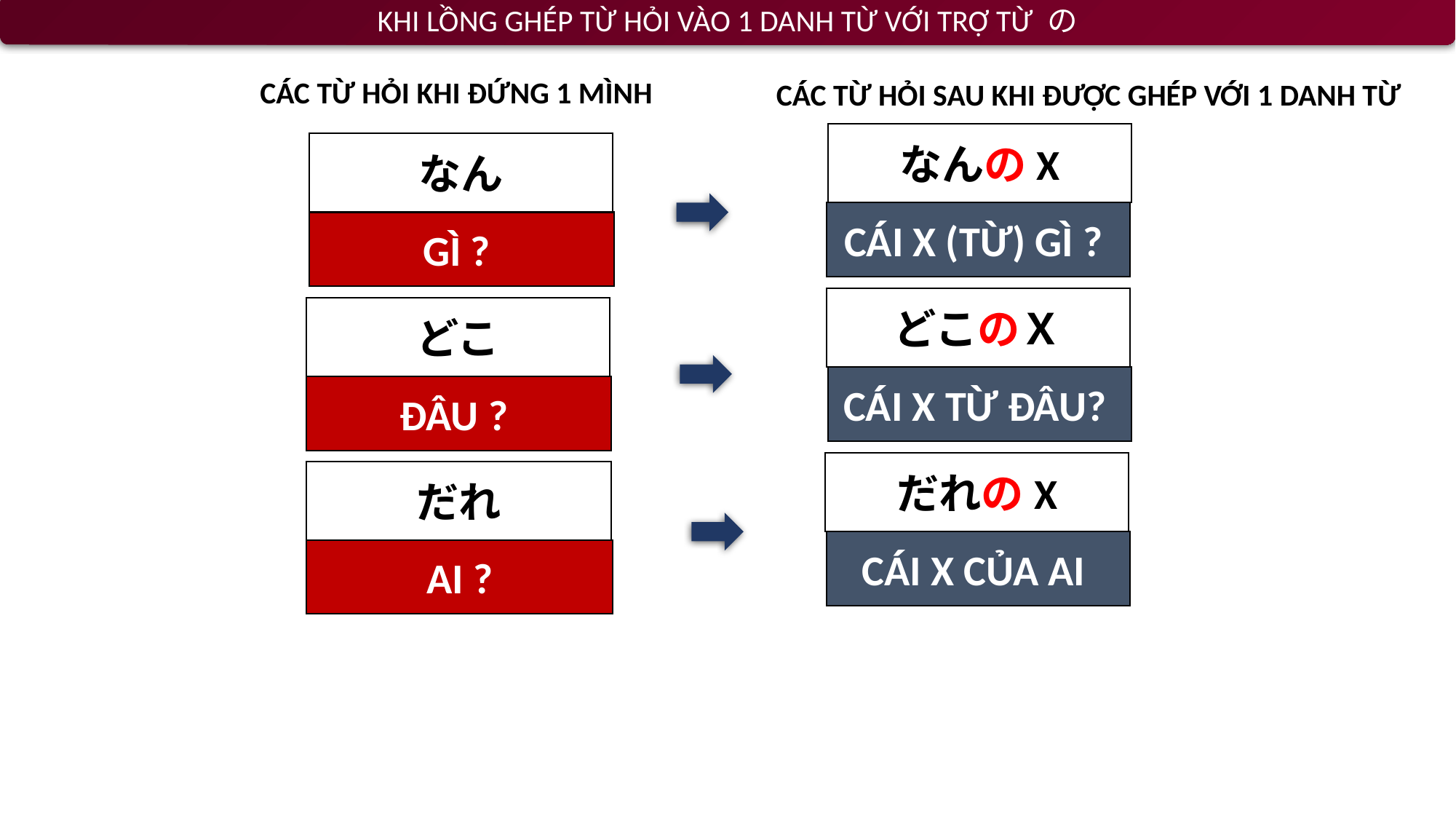

KHI LỒNG GHÉP TỪ HỎI VÀO 1 DANH TỪ VỚI TRỢ TỪ の
CÁC TỪ HỎI KHI ĐỨNG 1 MÌNH
CÁC TỪ HỎI SAU KHI ĐƯỢC GHÉP VỚI 1 DANH TỪ
なんのX
なん

CÁI X (TỪ) GÌ ?
GÌ ?
どこのＸ
どこ

CÁI X TỪ ĐÂU?
ĐÂU ?
だれのX
だれ

CÁI X CỦA AI
AI ?